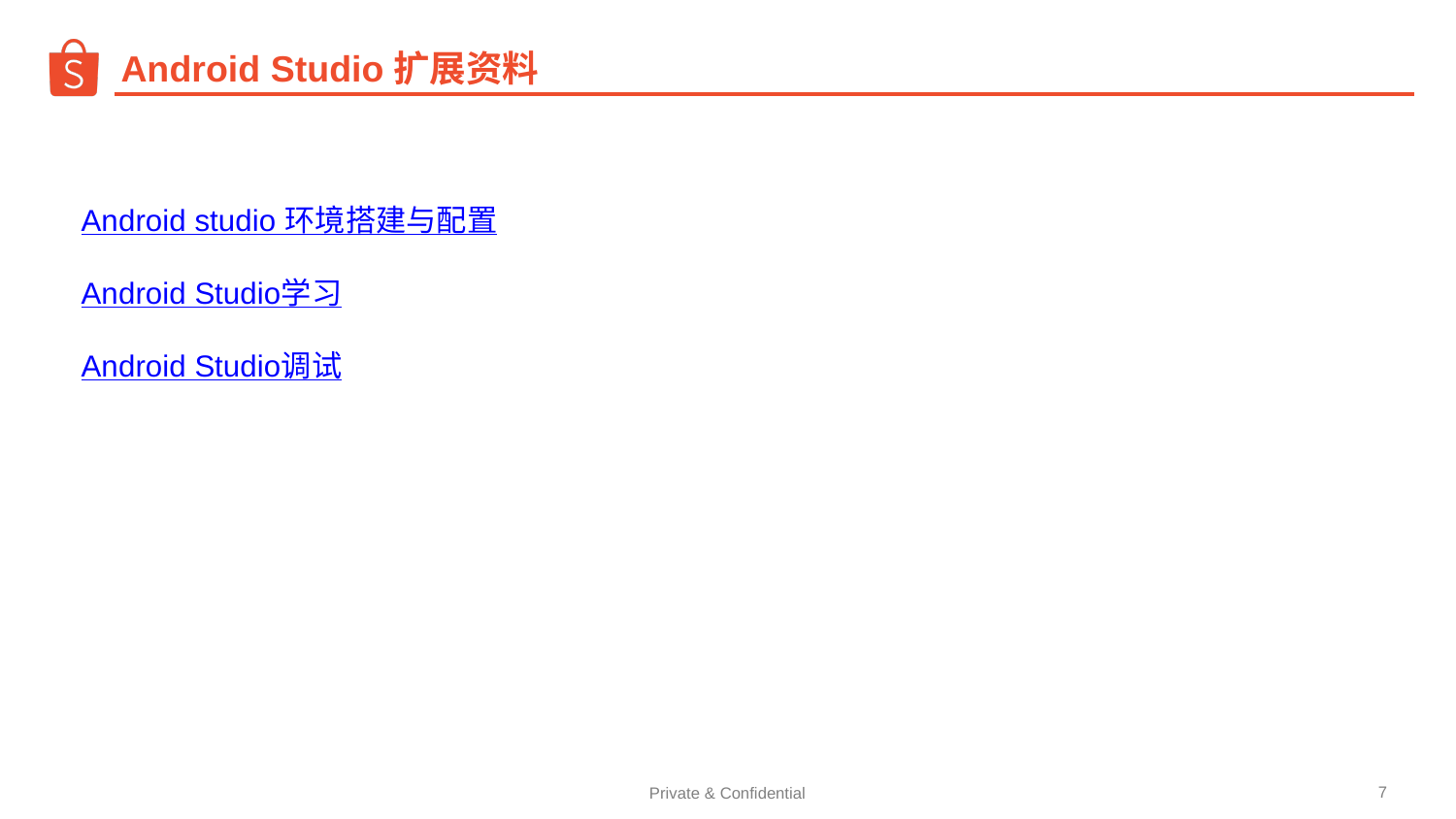

# Android Studio扩展资料

Android studio 环境搭建与配置

Android Studio学习

Android Studio调试

简介
7